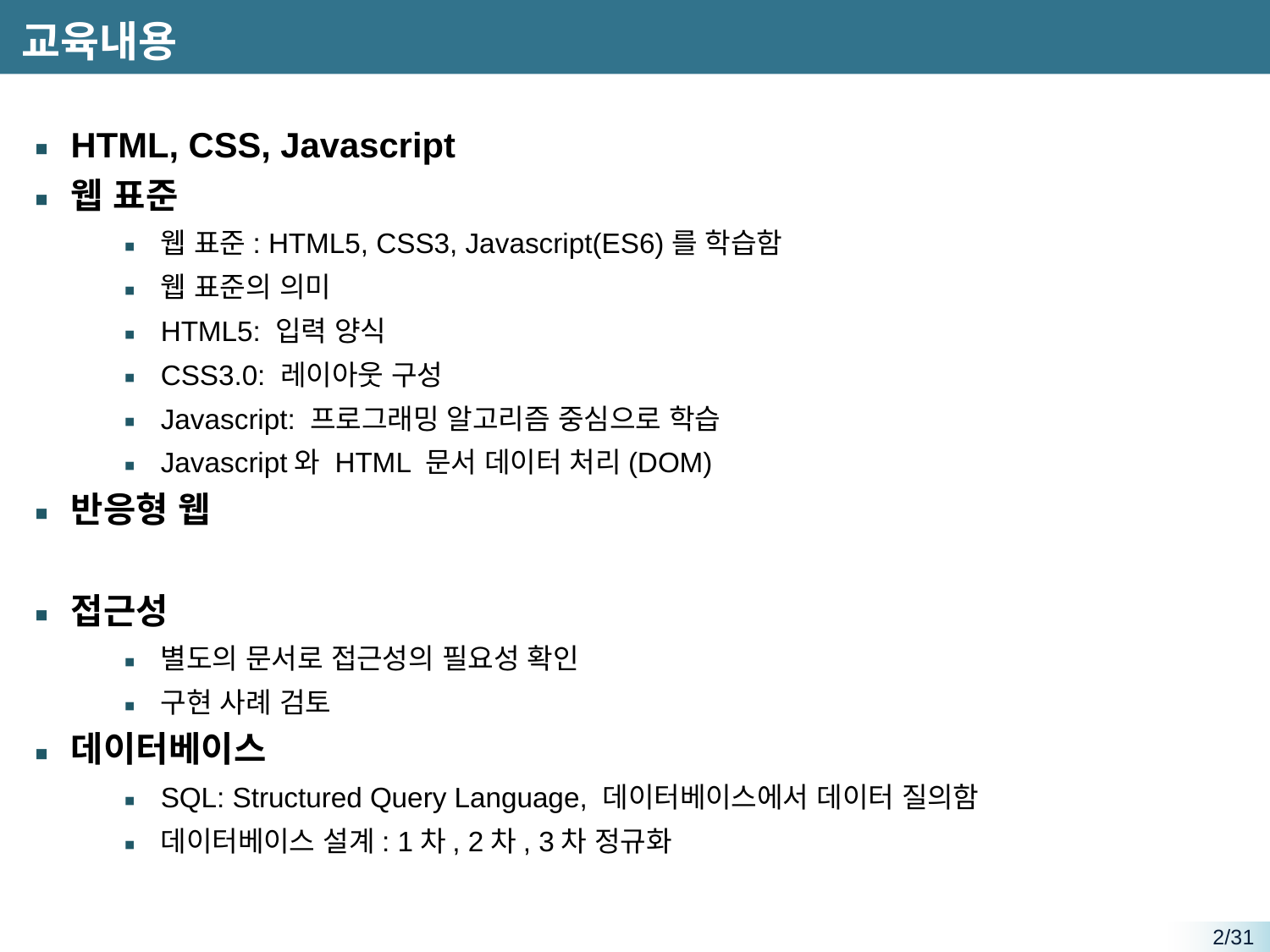

# 교육내용
HTML, CSS, Javascript
웹 표준
웹 표준: HTML5, CSS3, Javascript(ES6)를 학습함
웹 표준의 의미
HTML5: 입력 양식
CSS3.0: 레이아웃 구성
Javascript: 프로그래밍 알고리즘 중심으로 학습
Javascript와 HTML 문서 데이터 처리(DOM)
반응형 웹

접근성
별도의 문서로 접근성의 필요성 확인
구현 사례 검토
데이터베이스
SQL: Structured Query Language, 데이터베이스에서 데이터 질의함
데이터베이스 설계: 1차, 2차, 3차 정규화